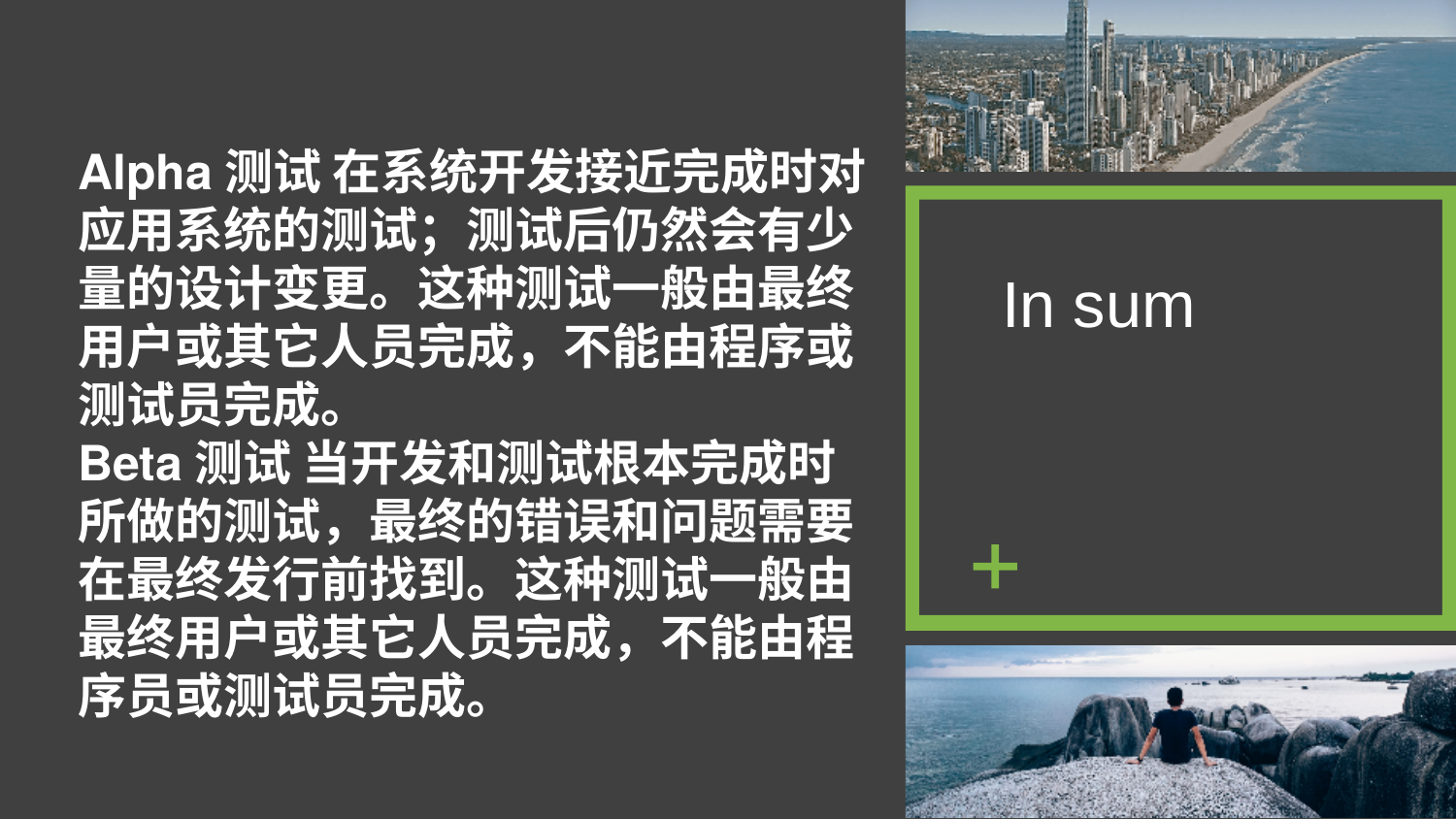

Alpha测试 在系统开发接近完成时对应用系统的测试；测试后仍然会有少量的设计变更。这种测试一般由最终用户或其它人员完成，不能由程序或测试员完成。
Beta测试 当开发和测试根本完成时所做的测试，最终的错误和问题需要在最终发行前找到。这种测试一般由最终用户或其它人员完成，不能由程序员或测试员完成。

In sum